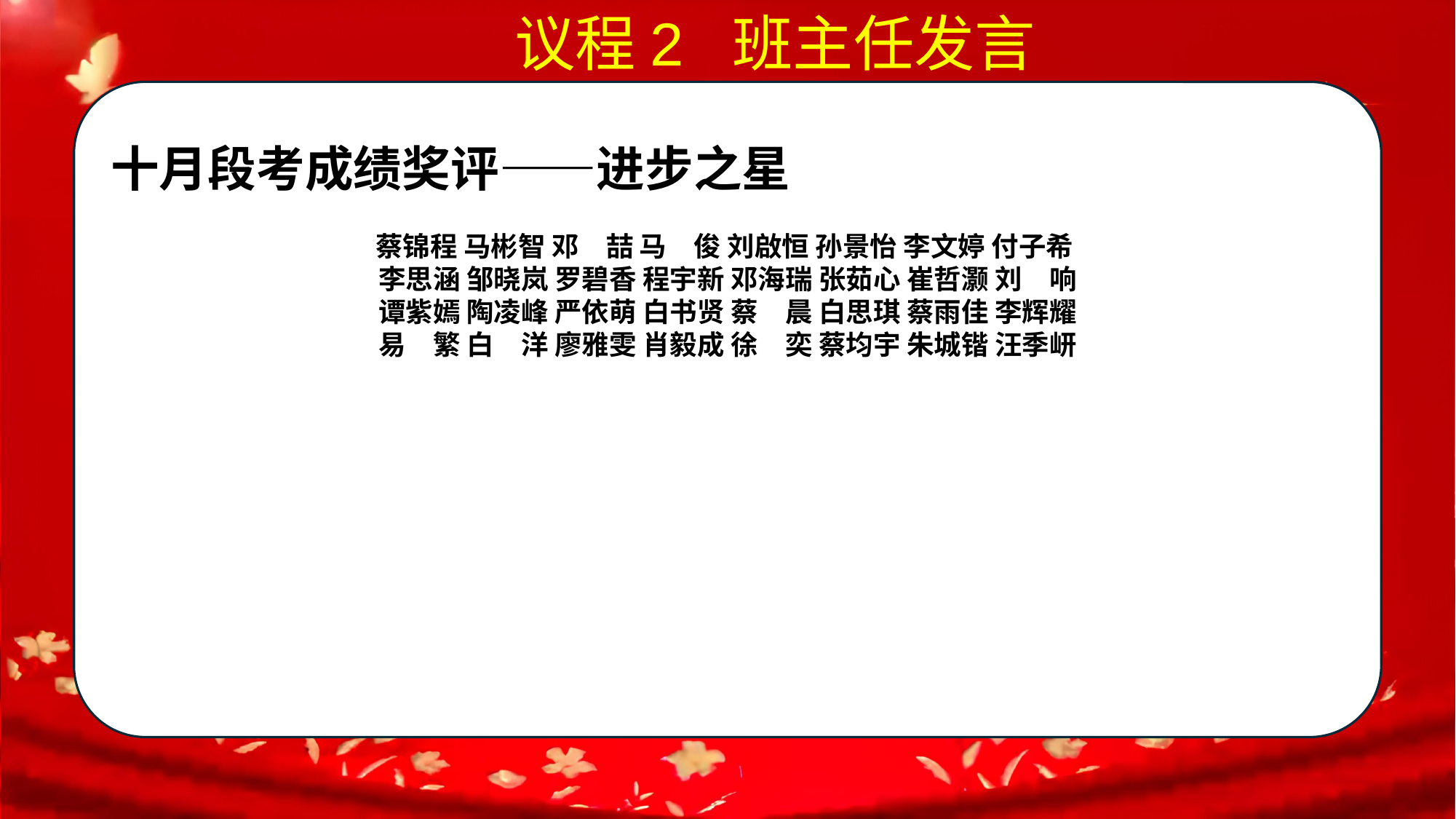

议程2  班主任发言

十月段考成绩奖评——进步之星

蔡锦程 马彬智 邓　喆 马　俊 刘啟恒 孙景怡 李文婷 付子希
李思涵 邹晓岚 罗碧香 程宇新 邓海瑞 张茹心 崔哲灏 刘　响
谭紫嫣 陶凌峰 严依萌 白书贤 蔡　晨 白思琪 蔡雨佳 李辉耀
易　繁 白　洋 廖雅雯 肖毅成 徐　奕 蔡均宇 朱城锴 汪季岍